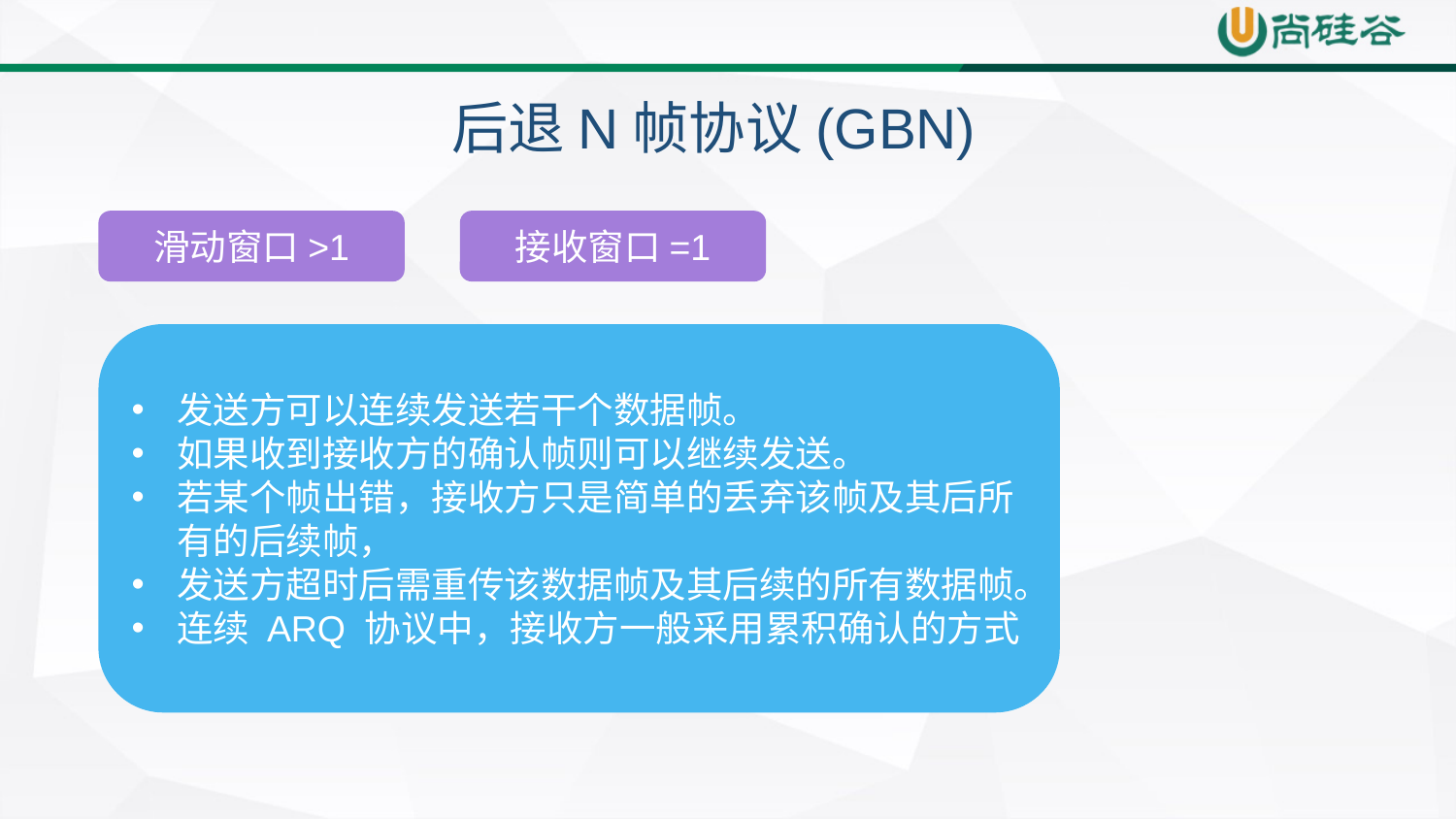

后退N帧协议(GBN)
接收窗口=1
滑动窗口>1
发送方可以连续发送若干个数据帧。
如果收到接收方的确认帧则可以继续发送。
若某个帧出错，接收方只是简单的丢弃该帧及其后所有的后续帧，
发送方超时后需重传该数据帧及其后续的所有数据帧。
连续 ARQ 协议中，接收方一般采用累积确认的方式